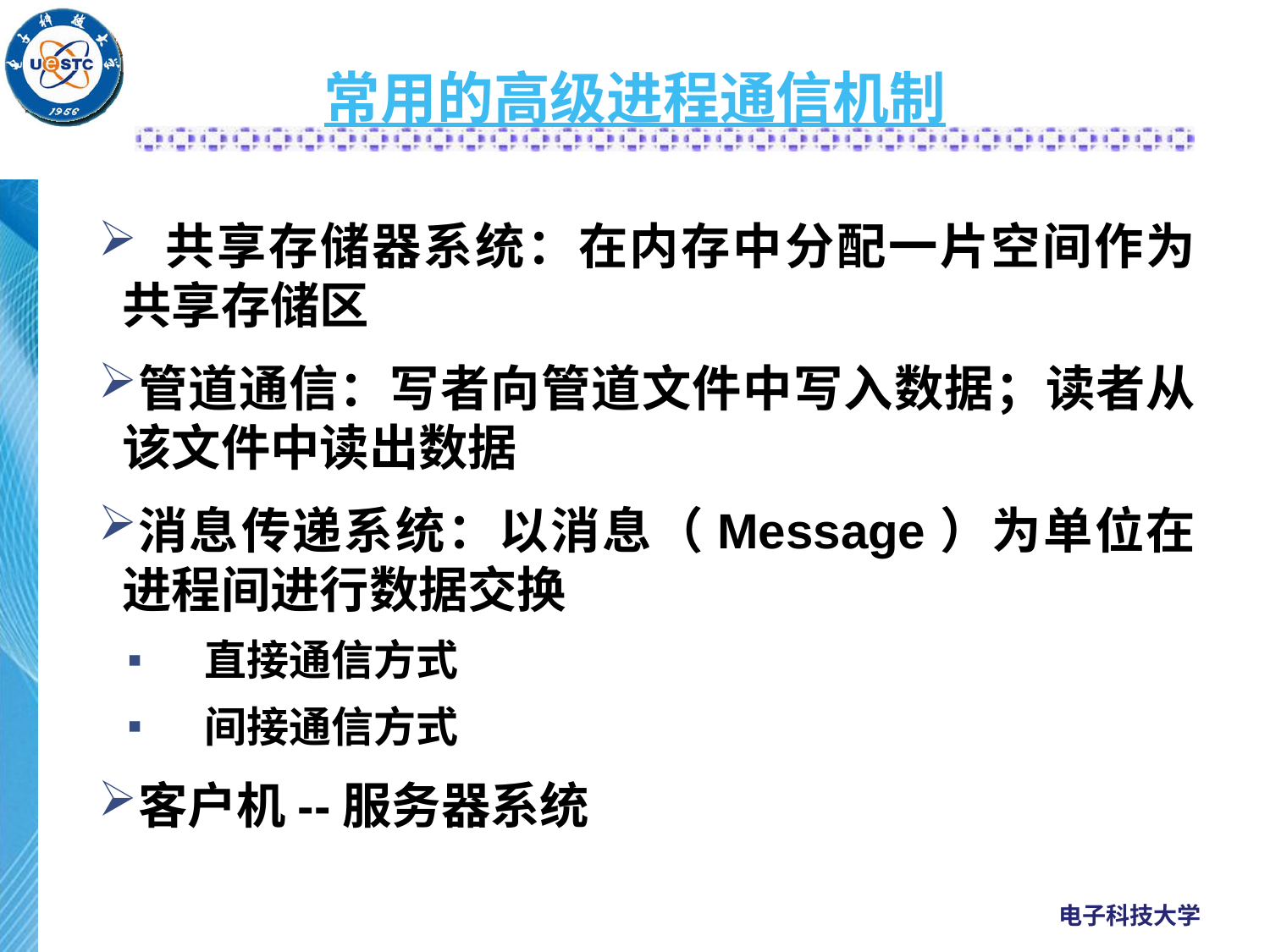

# 常用的高级进程通信机制
 共享存储器系统：在内存中分配一片空间作为共享存储区
管道通信：写者向管道文件中写入数据；读者从该文件中读出数据
消息传递系统：以消息（Message）为单位在进程间进行数据交换
     直接通信方式
     间接通信方式
客户机--服务器系统